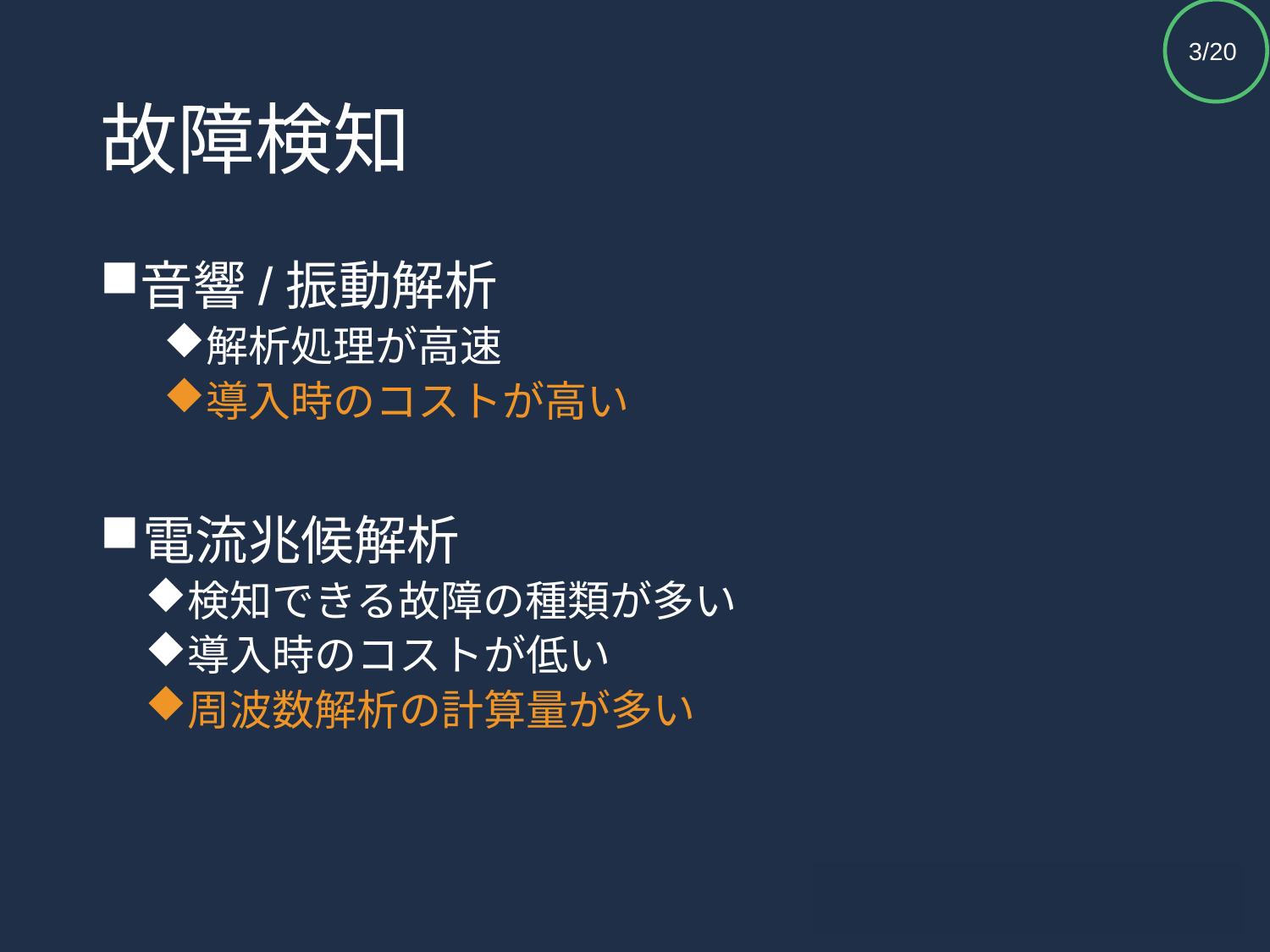

# 故障検知
音響/振動解析
解析処理が高速
導入時のコストが高い

電流兆候解析
検知できる故障の種類が多い
導入時のコストが低い
周波数解析の計算量が多い
3